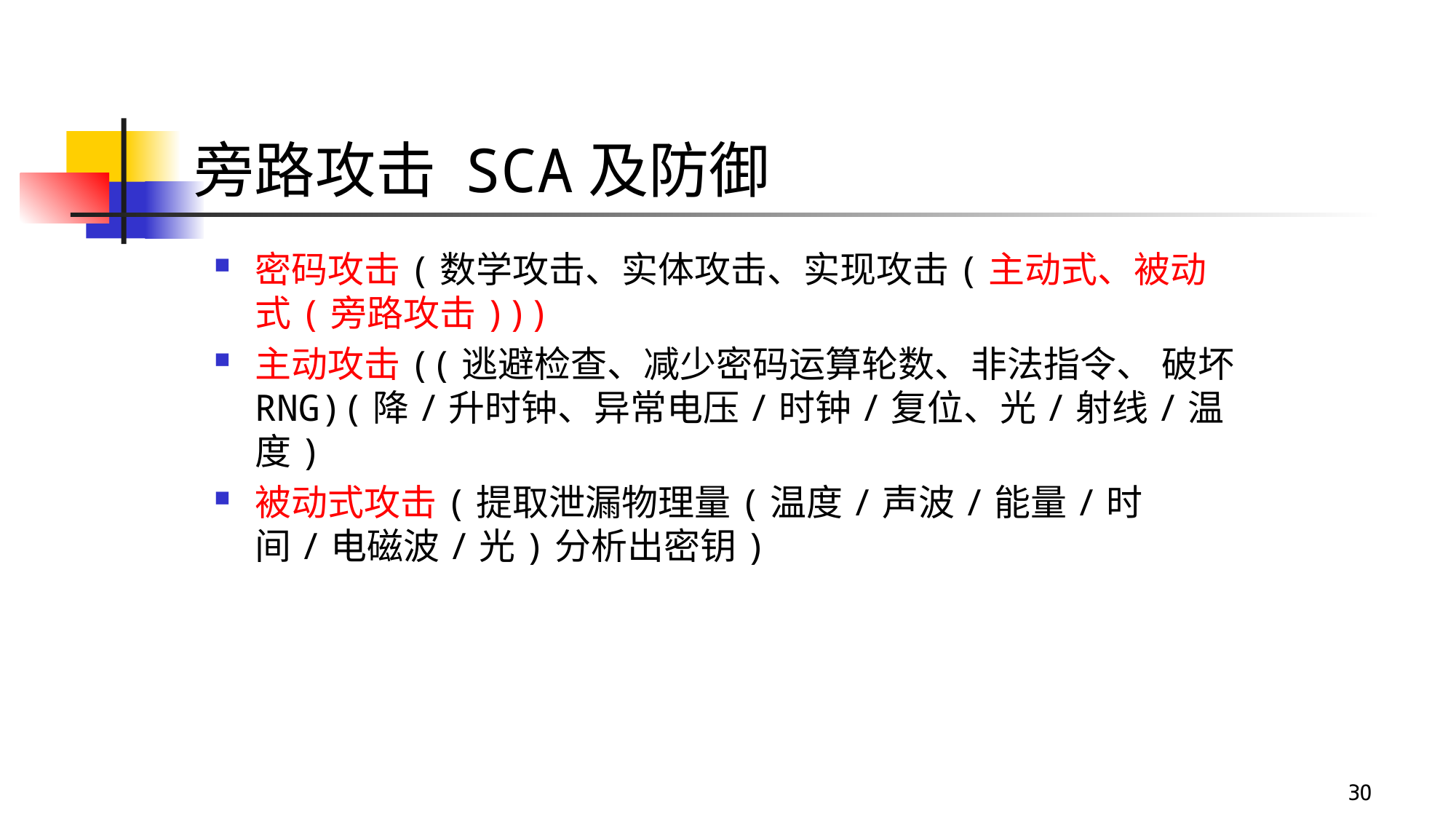

# 旁路攻击 SCA及防御
密码攻击(数学攻击、实体攻击、实现攻击(主动式、被动式(旁路攻击)))
主动攻击((逃避检查、减少密码运算轮数、非法指令、 破坏RNG)(降/升时钟、异常电压/时钟/复位、光/射线/温度)
被动式攻击(提取泄漏物理量(温度/声波/能量/时间/电磁波/光)分析出密钥)

30